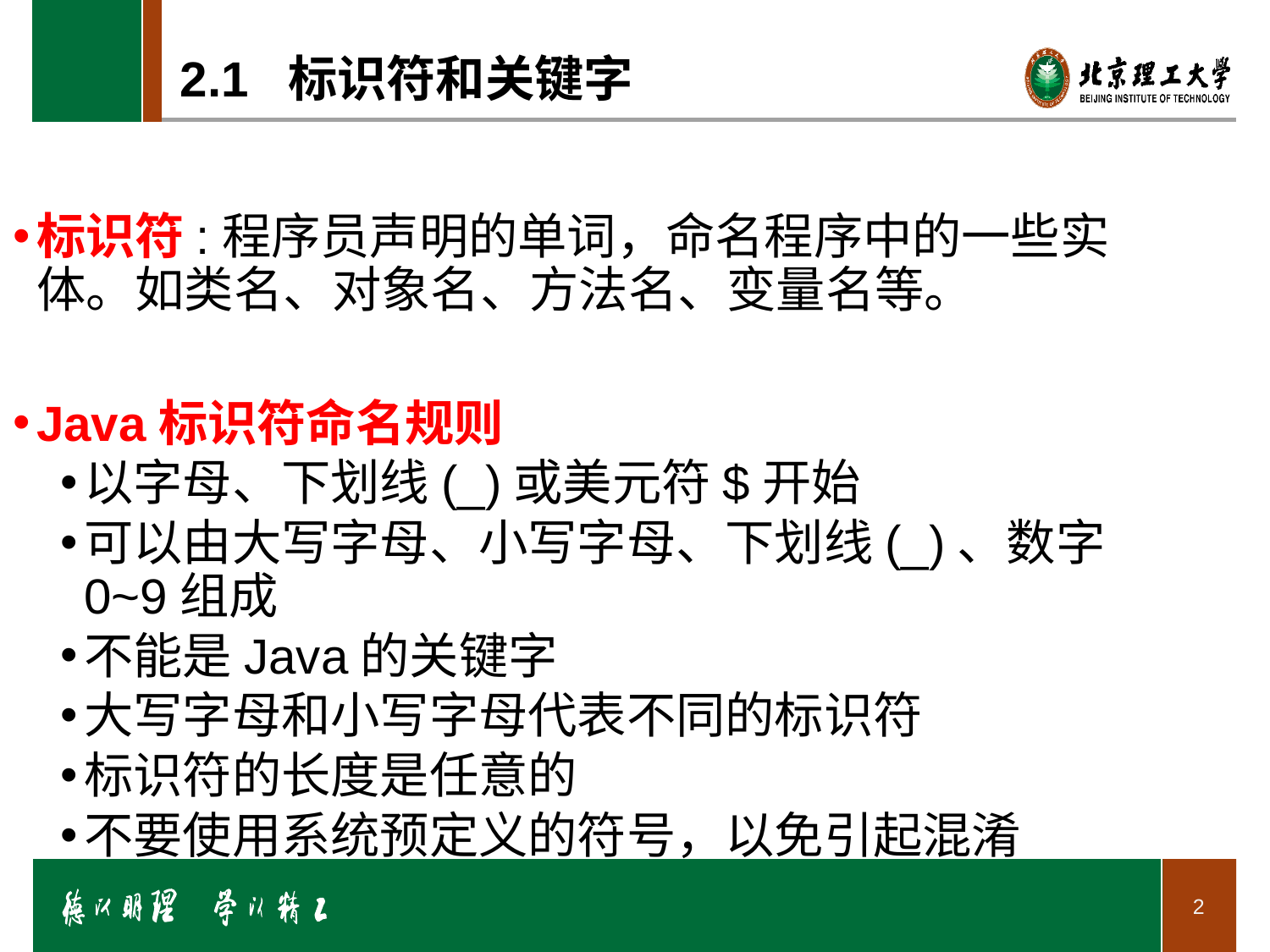

# 2.1  标识符和关键字
标识符:程序员声明的单词，命名程序中的一些实体。如类名、对象名、方法名、变量名等。

Java标识符命名规则
以字母、下划线(_)或美元符$开始
可以由大写字母、小写字母、下划线(_)、数字0~9组成
不能是Java的关键字
大写字母和小写字母代表不同的标识符
标识符的长度是任意的
不要使用系统预定义的符号，以免引起混淆